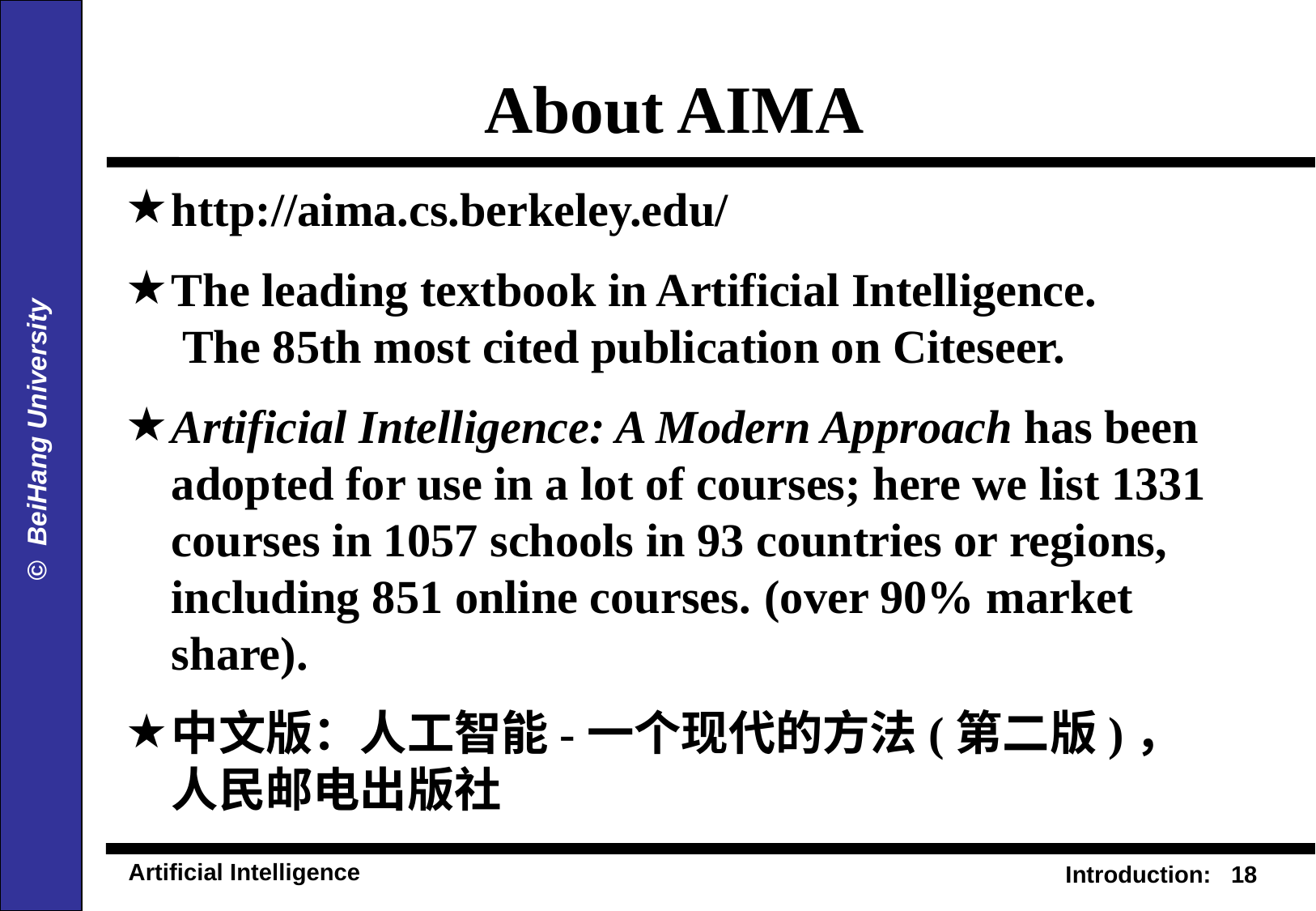

# About AIMA
http://aima.cs.berkeley.edu/
The leading textbook in Artificial Intelligence.
 The 85th most cited publication on Citeseer.
Artificial Intelligence: A Modern Approach has been adopted for use in a lot of courses; here we list 1331 courses in 1057 schools in 93 countries or regions, including 851 online courses. (over 90% market share).
中文版：人工智能-一个现代的方法(第二版)，人民邮电出版社